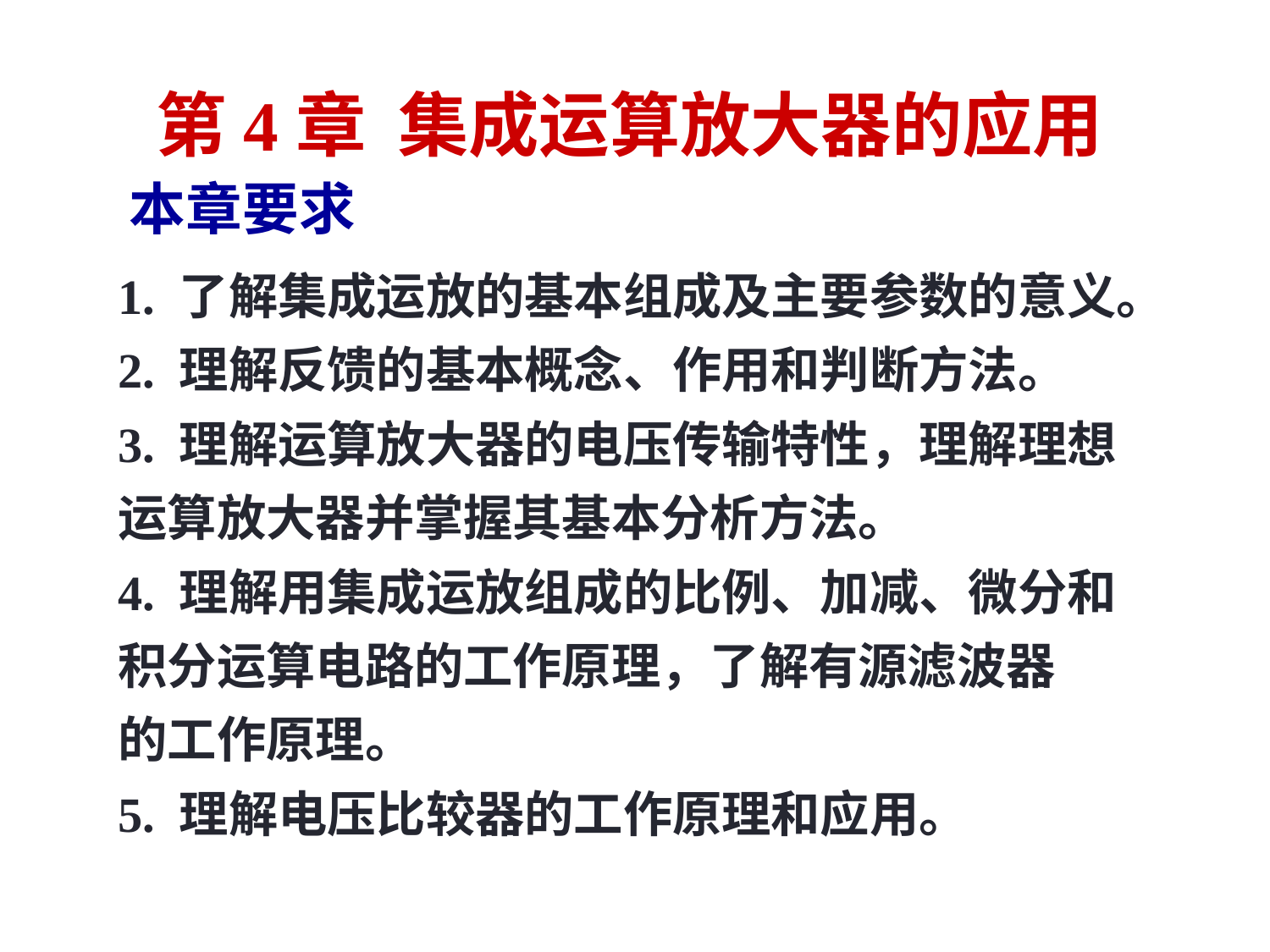

第4章  集成运算放大器的应用
本章要求
1. 了解集成运放的基本组成及主要参数的意义。
2. 理解反馈的基本概念、作用和判断方法。
3. 理解运算放大器的电压传输特性，理解理想
运算放大器并掌握其基本分析方法。
4. 理解用集成运放组成的比例、加减、微分和
积分运算电路的工作原理，了解有源滤波器
的工作原理。
5. 理解电压比较器的工作原理和应用。